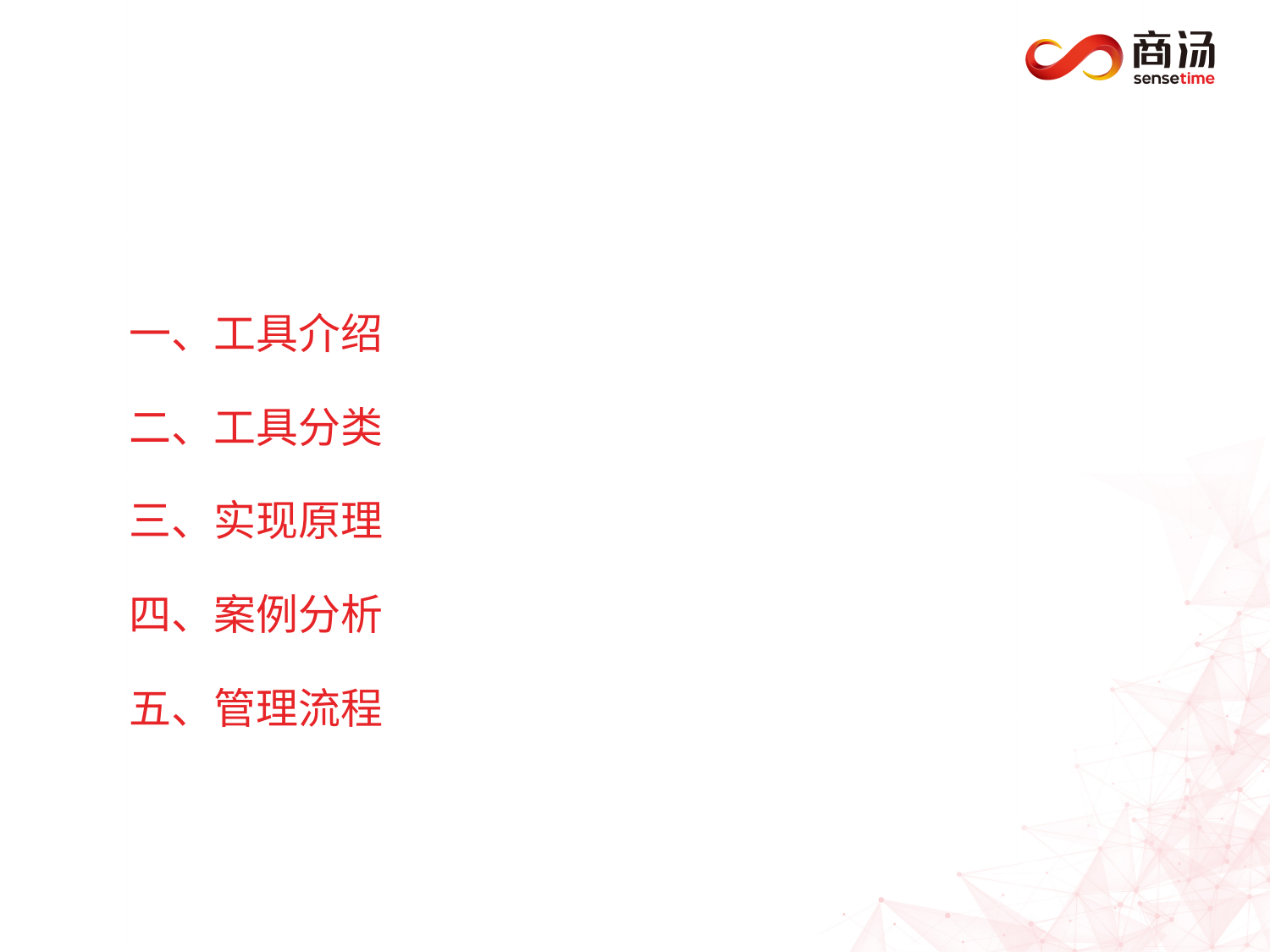

#
一、工具介绍
二、工具分类
三、实现原理
四、案例分析
五、管理流程
2